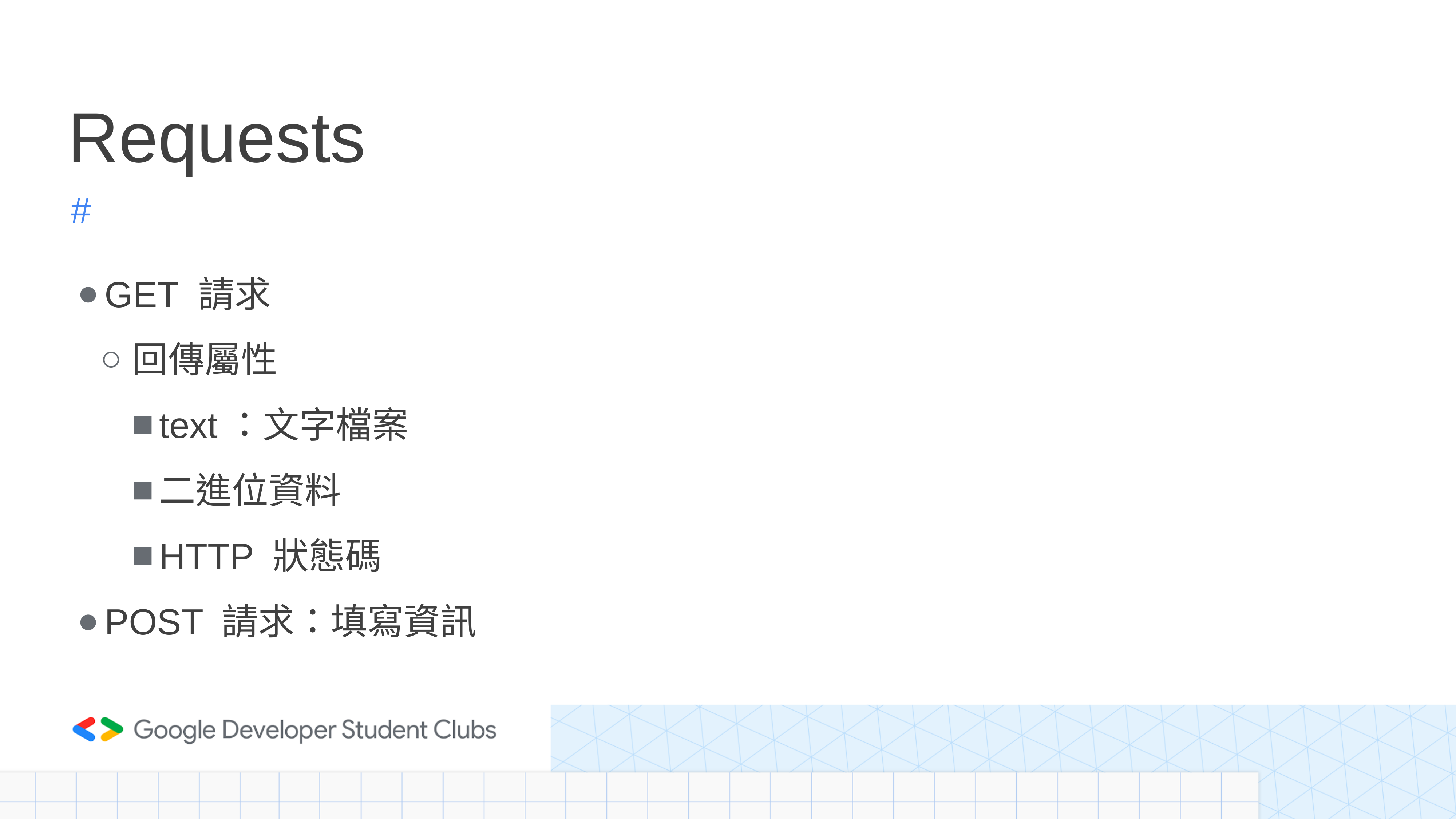

# Requests
#
GET 請求
回傳屬性
text：文字檔案
二進位資料
HTTP 狀態碼
POST 請求：填寫資訊